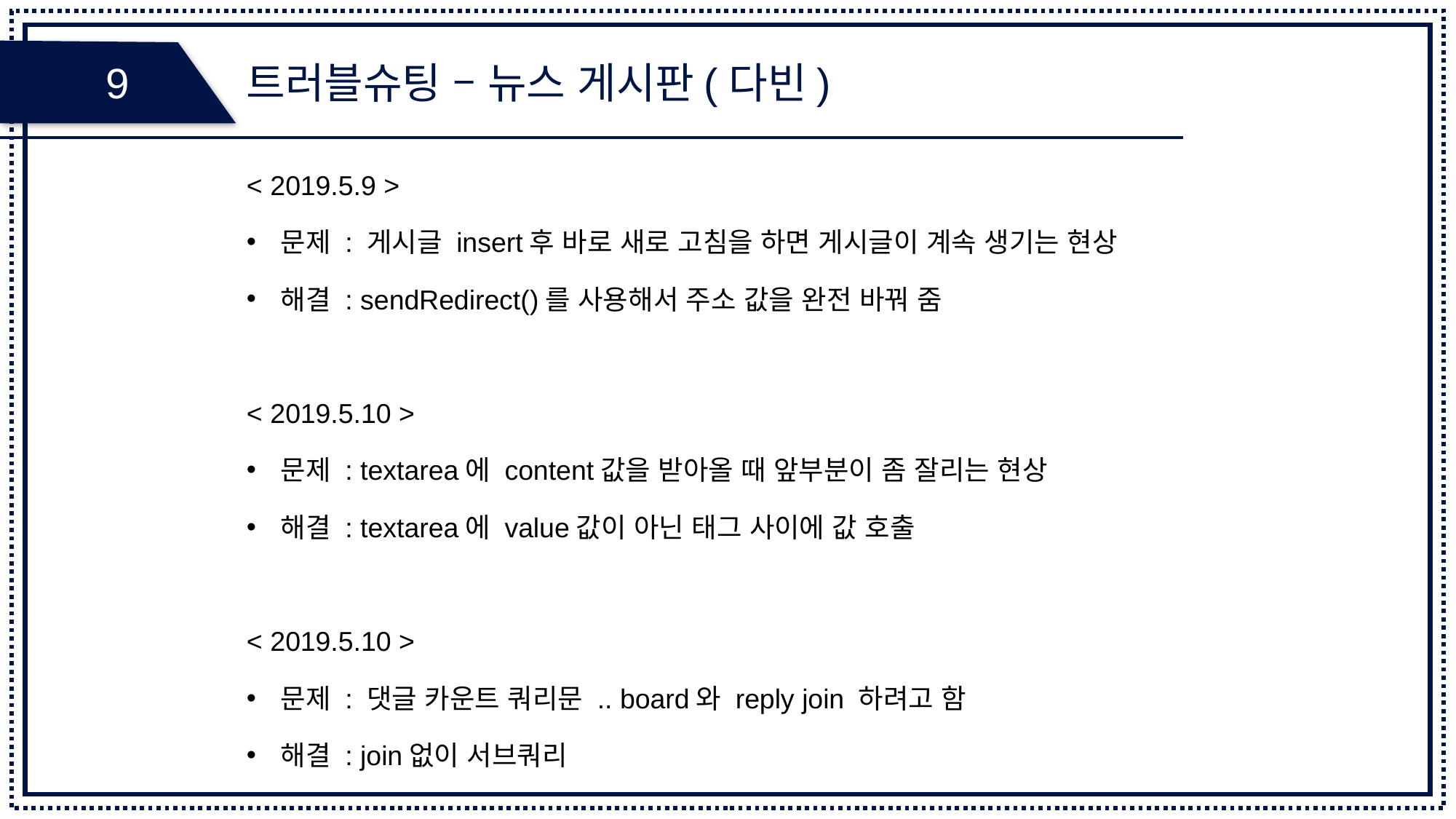

트러블슈팅 – 뉴스 게시판(다빈)
9
< 2019.5.9 >
문제 : 게시글 insert후 바로 새로 고침을 하면 게시글이 계속 생기는 현상
해결 : sendRedirect()를 사용해서 주소 값을 완전 바꿔 줌

< 2019.5.10 >
문제 : textarea에 content값을 받아올 때 앞부분이 좀 잘리는 현상
해결 : textarea에 value값이 아닌 태그 사이에 값 호출

< 2019.5.10 >
문제 : 댓글 카운트 쿼리문 .. board와 reply join 하려고 함
해결 : join없이 서브쿼리